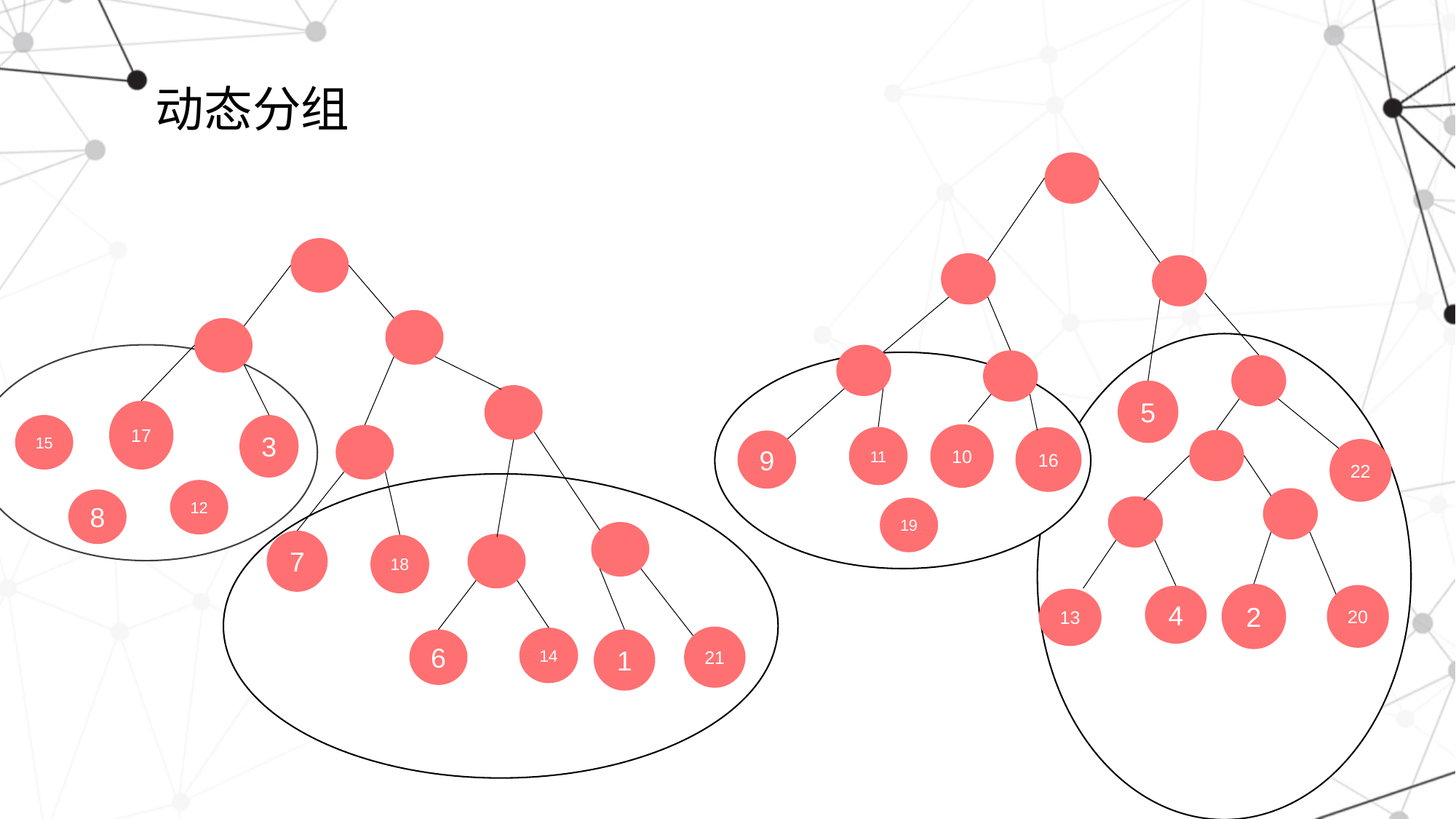

# 动态分组

5
10
11
16

9
22

2
20
4
13

17
3

7

18
21
14
6
1

15

12
8
19